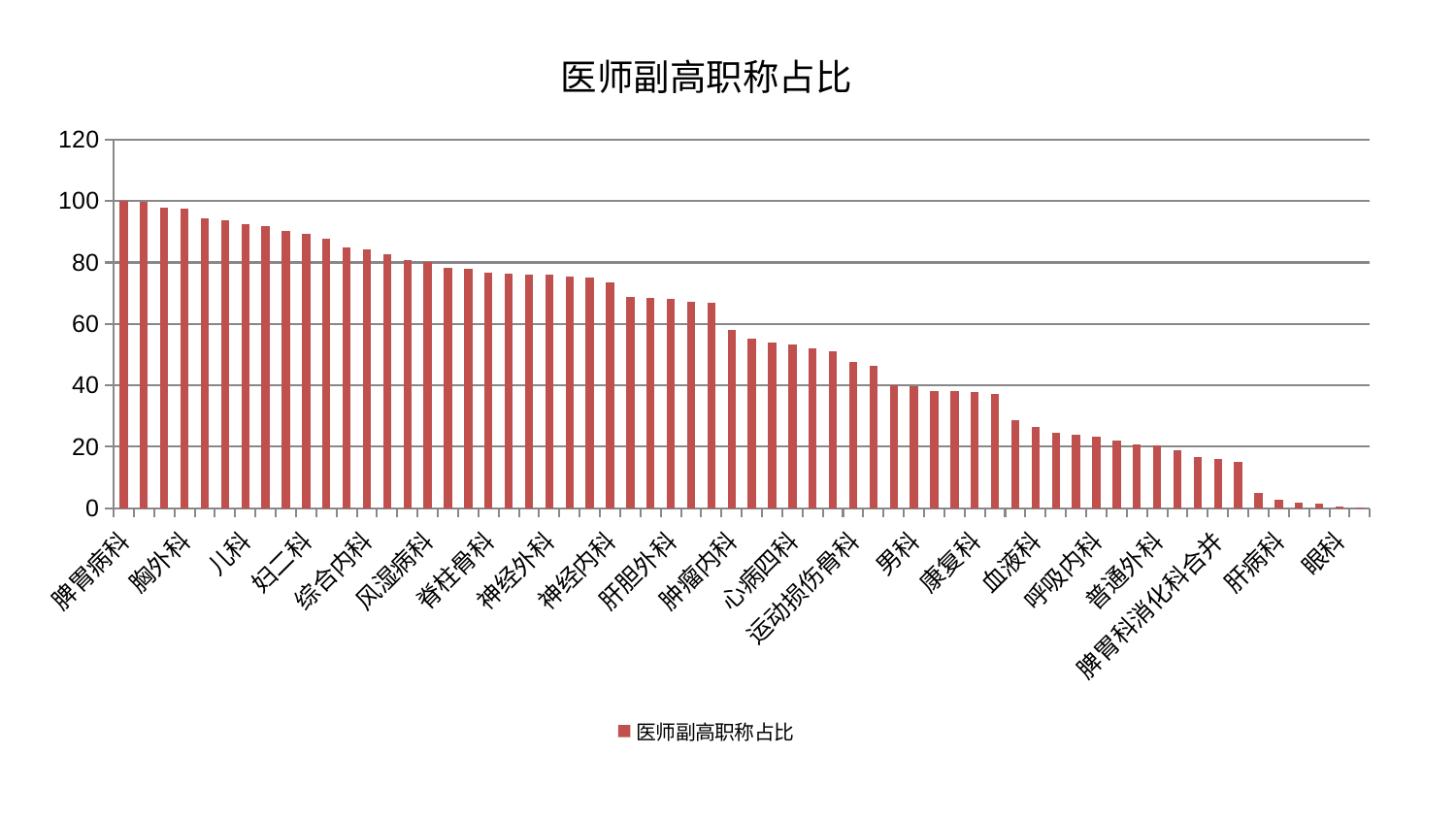

### Chart: 医师副高职称占比

| Category | 医师副高职称占比 |
|---|---|
| 脾胃病科 | 100.0 |
| 中医外治中心 | 99.7490592174786 |
| 西区重症医学科 | 97.70351846525756 |
| 胸外科 | 97.41978804498329 |
| 骨科 | 94.29009134674095 |
| 针灸科 | 93.75396479838251 |
| 儿科 | 92.3271321434383 |
| 脑病三科 | 91.91460691939788 |
| 治未病中心 | 90.14670447717312 |
| 妇二科 | 89.22473463778633 |
| 美容皮肤科 | 87.74940321022531 |
| 推拿科 | 85.03979617907461 |
| 综合内科 | 84.30038342710499 |
| 显微骨科 | 82.66117938522378 |
| 产科 | 80.92029209907378 |
| 风湿病科 | 80.16260195210599 |
| 东区重症医学科 | 78.27752158942026 |
| 小儿推拿科 | 77.90546725441672 |
| 脊柱骨科 | 76.79485430425086 |
| 关节骨科 | 76.33218019098948 |
| 医院 | 76.14815609927412 |
| 神经外科 | 76.04920557910879 |
| 内分泌科 | 75.31267990235104 |
| 脑病一科 | 74.97374742223133 |
| 神经内科 | 73.49294491570083 |
| 周围血管科 | 68.8622272224872 |
| 重症医学科 | 68.47233250084842 |
| 肝胆外科 | 68.05617235109501 |
| 微创骨科 | 67.16987798352972 |
| 脑病二科 | 66.94110401143574 |
| 肿瘤内科 | 58.03598487928218 |
| 肾脏内科 | 55.080041961768494 |
| 皮肤科 | 53.83501180796464 |
| 心病四科 | 53.41110058496294 |
| 创伤骨科 | 52.022550287784135 |
| 小儿骨科 | 51.161118050050085 |
| 运动损伤骨科 | 47.71428436666605 |
| 消化内科 | 46.236301503913886 |
| 妇科 | 40.076047365707936 |
| 男科 | 39.82319644929951 |
| 老年医学科 | 38.22926660611939 |
| 妇科妇二科合并 | 38.145371094813 |
| 康复科 | 37.81368384044295 |
| 心病一科 | 37.20765168715898 |
| 心病二科 | 28.781924584297613 |
| 血液科 | 26.32811831290353 |
| 耳鼻喉科 | 24.6015603771448 |
| 肾病科 | 23.84059135786891 |
| 呼吸内科 | 23.448897541555006 |
| 泌尿外科 | 22.11652649485832 |
| 肛肠科 | 20.711495305822343 |
| 普通外科 | 20.336834820554486 |
| 中医经典科 | 18.939264950902558 |
| 东区肾病科 | 16.54810461564789 |
| 脾胃科消化科合并 | 15.96533139235706 |
| 心病三科 | 15.216246966823567 |
| 身心医学科 | 4.845889218572413 |
| 肝病科 | 2.7072713412855043 |
| 口腔科 | 1.7695836855210338 |
| 心血管内科 | 1.651741602358824 |
| 眼科 | 0.4568403148749814 |
| 乳腺甲状腺外科 | 0.3747332520828503 |
26